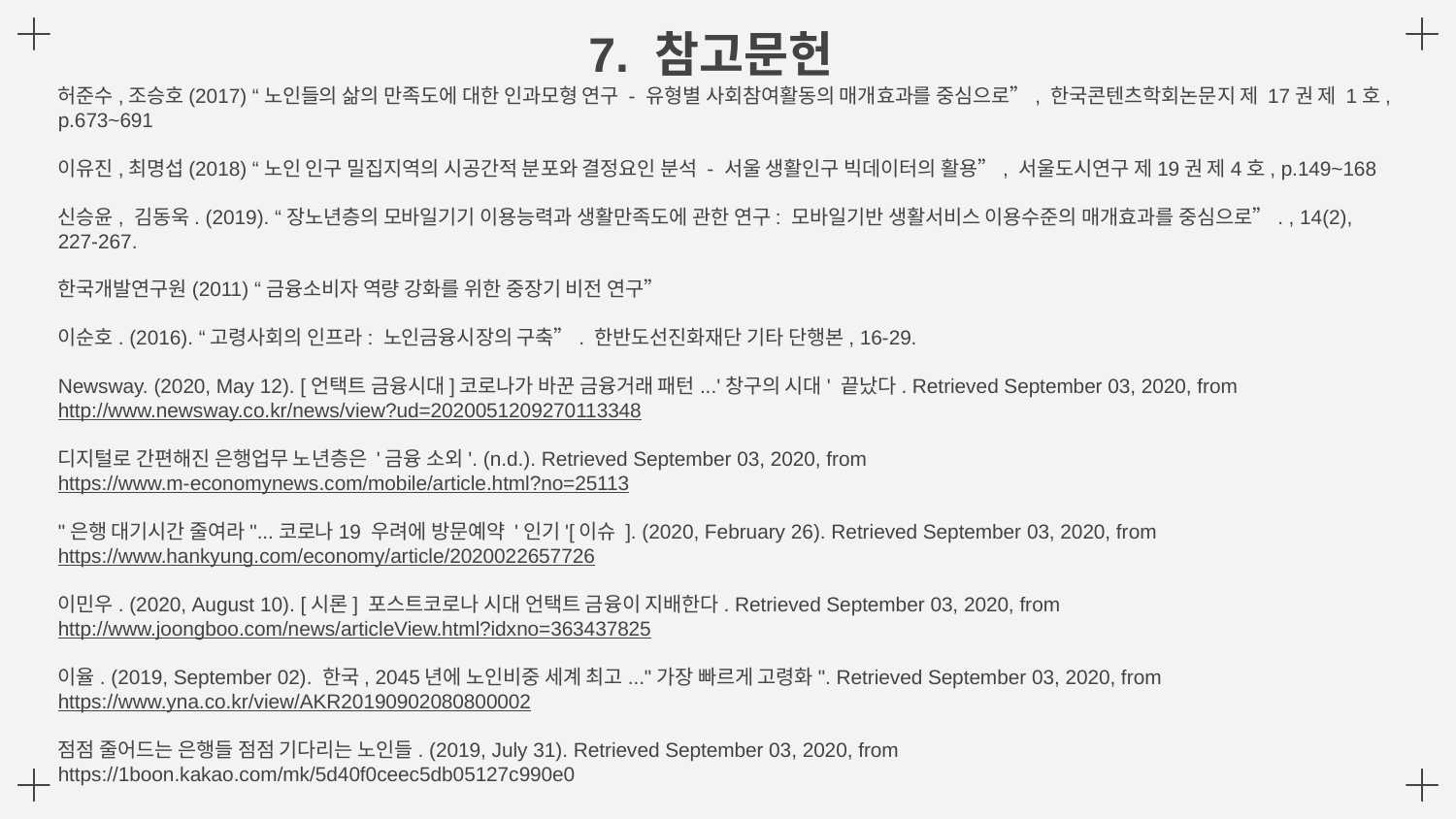

# 7. 참고문헌
허준수,조승호(2017) “노인들의 삶의 만족도에 대한 인과모형 연구 - 유형별 사회참여활동의 매개효과를 중심으로”, 한국콘텐츠학회논문지 제 17권 제 1호, p.673~691

이유진,최명섭(2018) “노인 인구 밀집지역의 시공간적 분포와 결정요인 분석 - 서울 생활인구 빅데이터의 활용”, 서울도시연구 제19권 제4호, p.149~168

신승윤, 김동욱. (2019). “장노년층의 모바일기기 이용능력과 생활만족도에 관한 연구: 모바일기반 생활서비스 이용수준의 매개효과를 중심으로”. , 14(2), 227-267.

한국개발연구원(2011) “금융소비자 역량 강화를 위한 중장기 비전 연구”

이순호. (2016). “고령사회의 인프라: 노인금융시장의 구축”. 한반도선진화재단 기타 단행본, 16-29.

Newsway. (2020, May 12). [언택트 금융시대]코로나가 바꾼 금융거래 패턴...'창구의 시대' 끝났다. Retrieved September 03, 2020, from http://www.newsway.co.kr/news/view?ud=2020051209270113348

디지털로 간편해진 은행업무 노년층은 '금융 소외'. (n.d.). Retrieved September 03, 2020, from https://www.m-economynews.com/mobile/article.html?no=25113

"은행 대기시간 줄여라"...코로나19 우려에 방문예약 '인기'[이슈 ]. (2020, February 26). Retrieved September 03, 2020, from https://www.hankyung.com/economy/article/2020022657726

이민우. (2020, August 10). [시론] 포스트코로나 시대 언택트 금융이 지배한다. Retrieved September 03, 2020, from http://www.joongboo.com/news/articleView.html?idxno=363437825

이율. (2019, September 02). 한국, 2045년에 노인비중 세계 최고..."가장 빠르게 고령화". Retrieved September 03, 2020, from https://www.yna.co.kr/view/AKR20190902080800002

점점 줄어드는 은행들 점점 기다리는 노인들. (2019, July 31). Retrieved September 03, 2020, from https://1boon.kakao.com/mk/5d40f0ceec5db05127c990e0